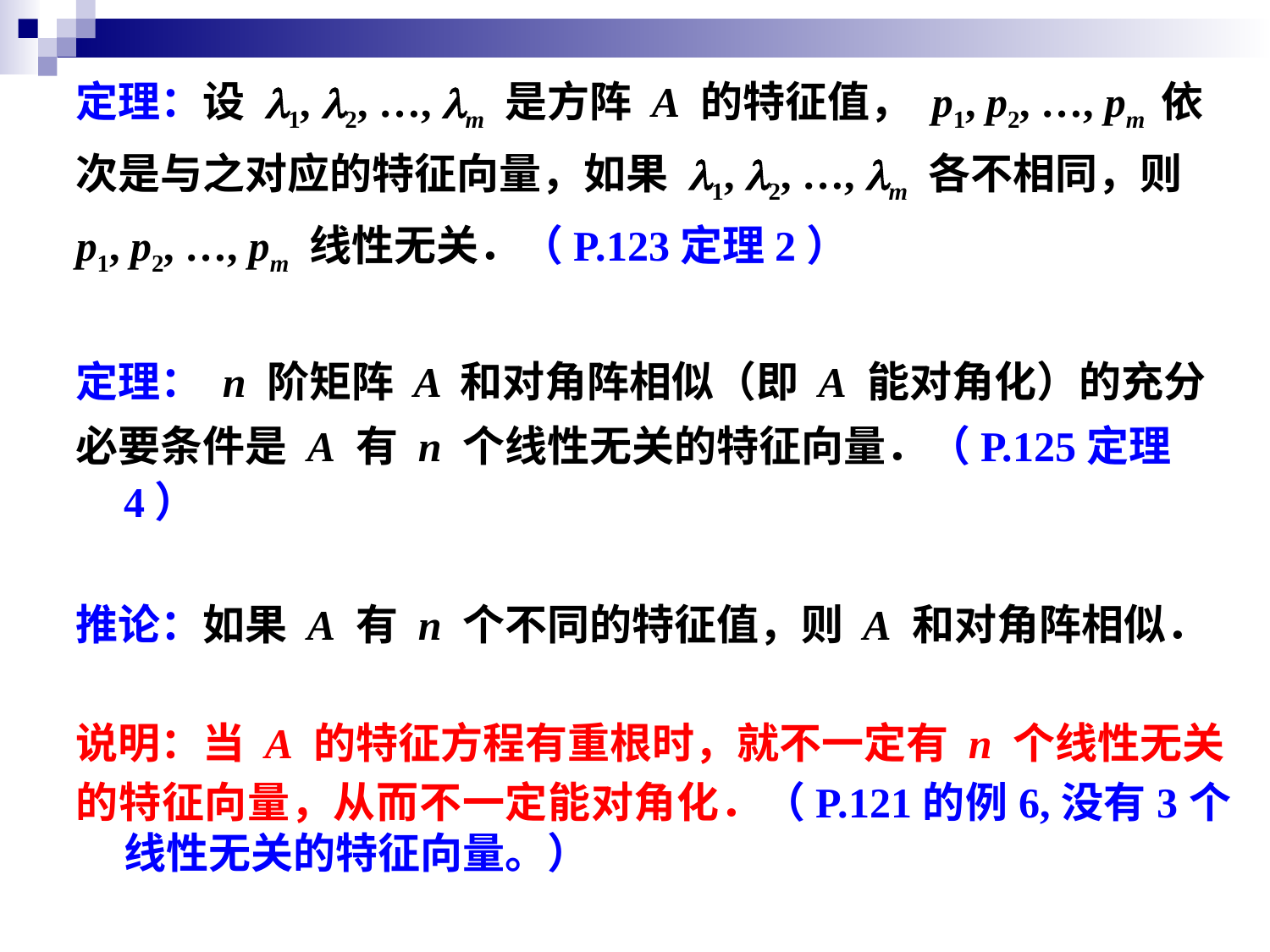

定理：设 λ1, λ2, …, λm 是方阵 A 的特征值， p1, p2, …, pm 依
次是与之对应的特征向量，如果 λ1, λ2, …, λm 各不相同，则
p1, p2, …, pm 线性无关．（P.123定理2）

定理： n 阶矩阵 A 和对角阵相似（即 A 能对角化）的充分
必要条件是 A 有 n 个线性无关的特征向量．（P.125定理4）

推论：如果 A 有 n 个不同的特征值，则 A 和对角阵相似．

说明：当 A 的特征方程有重根时，就不一定有 n 个线性无关
的特征向量，从而不一定能对角化．（P.121的例6,没有3个线性无关的特征向量。）